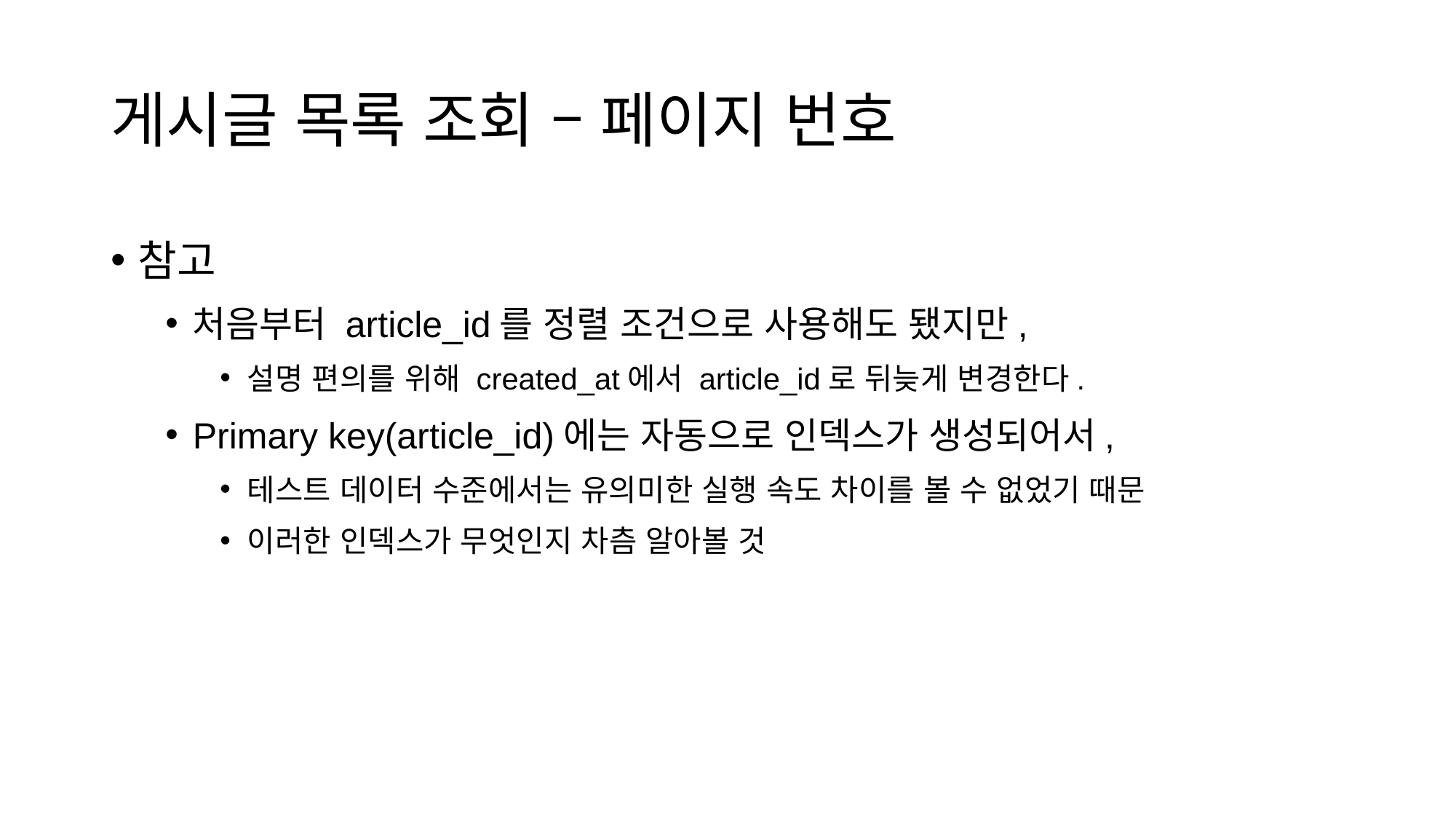

# 게시글 목록 조회 – 페이지 번호
참고
처음부터 article_id를 정렬 조건으로 사용해도 됐지만,
설명 편의를 위해 created_at에서 article_id로 뒤늦게 변경한다.
Primary key(article_id)에는 자동으로 인덱스가 생성되어서,
테스트 데이터 수준에서는 유의미한 실행 속도 차이를 볼 수 없었기 때문
이러한 인덱스가 무엇인지 차츰 알아볼 것